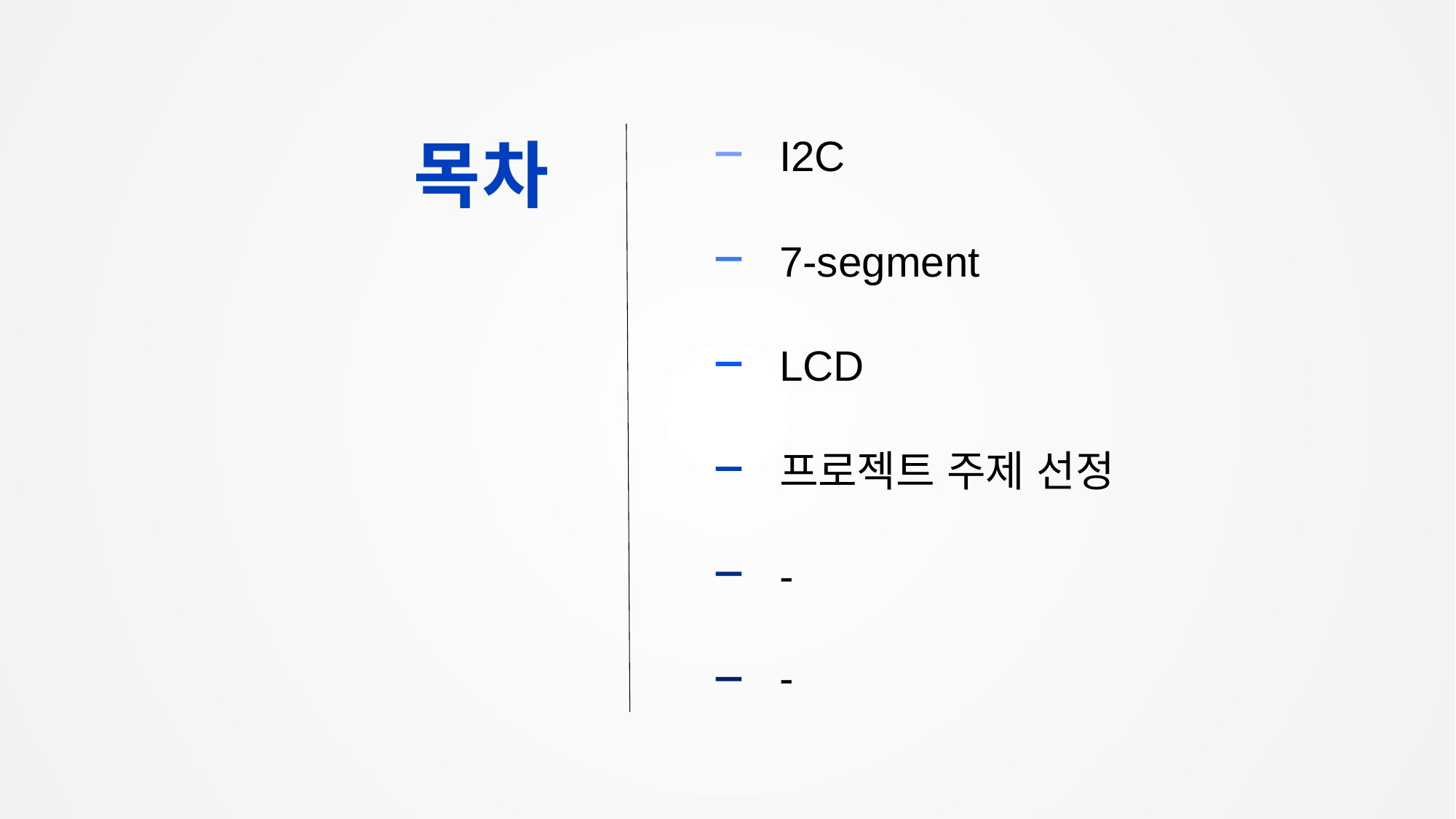

I2C
목차

7-segment

LCD

프로젝트 주제 선정

-

-